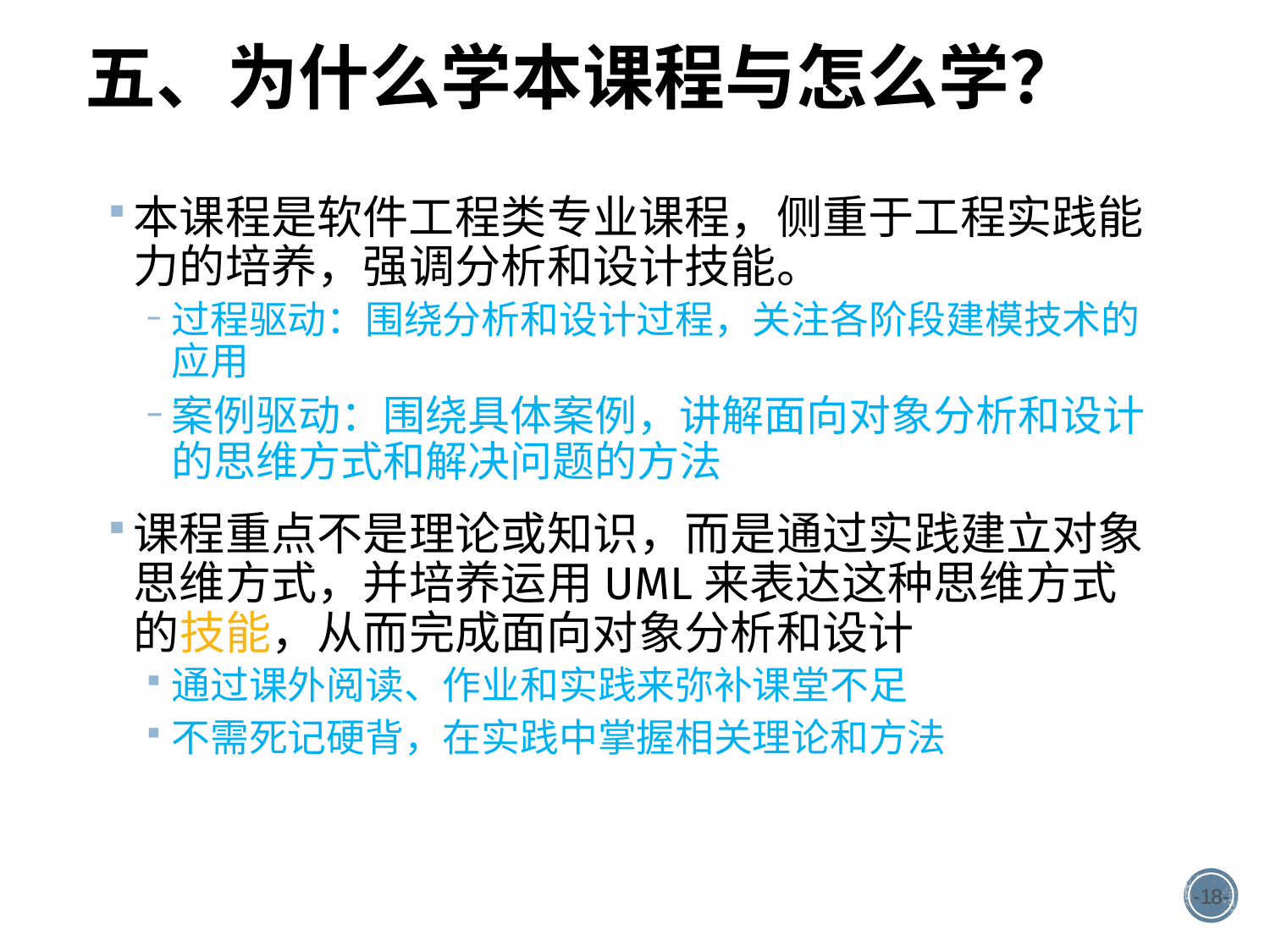

# 五、为什么学本课程与怎么学？
本课程是软件工程类专业课程，侧重于工程实践能力的培养，强调分析和设计技能。
过程驱动：围绕分析和设计过程，关注各阶段建模技术的应用
案例驱动：围绕具体案例，讲解面向对象分析和设计的思维方式和解决问题的方法
课程重点不是理论或知识，而是通过实践建立对象思维方式，并培养运用UML来表达这种思维方式的技能，从而完成面向对象分析和设计
通过课外阅读、作业和实践来弥补课堂不足
不需死记硬背，在实践中掌握相关理论和方法
-18-